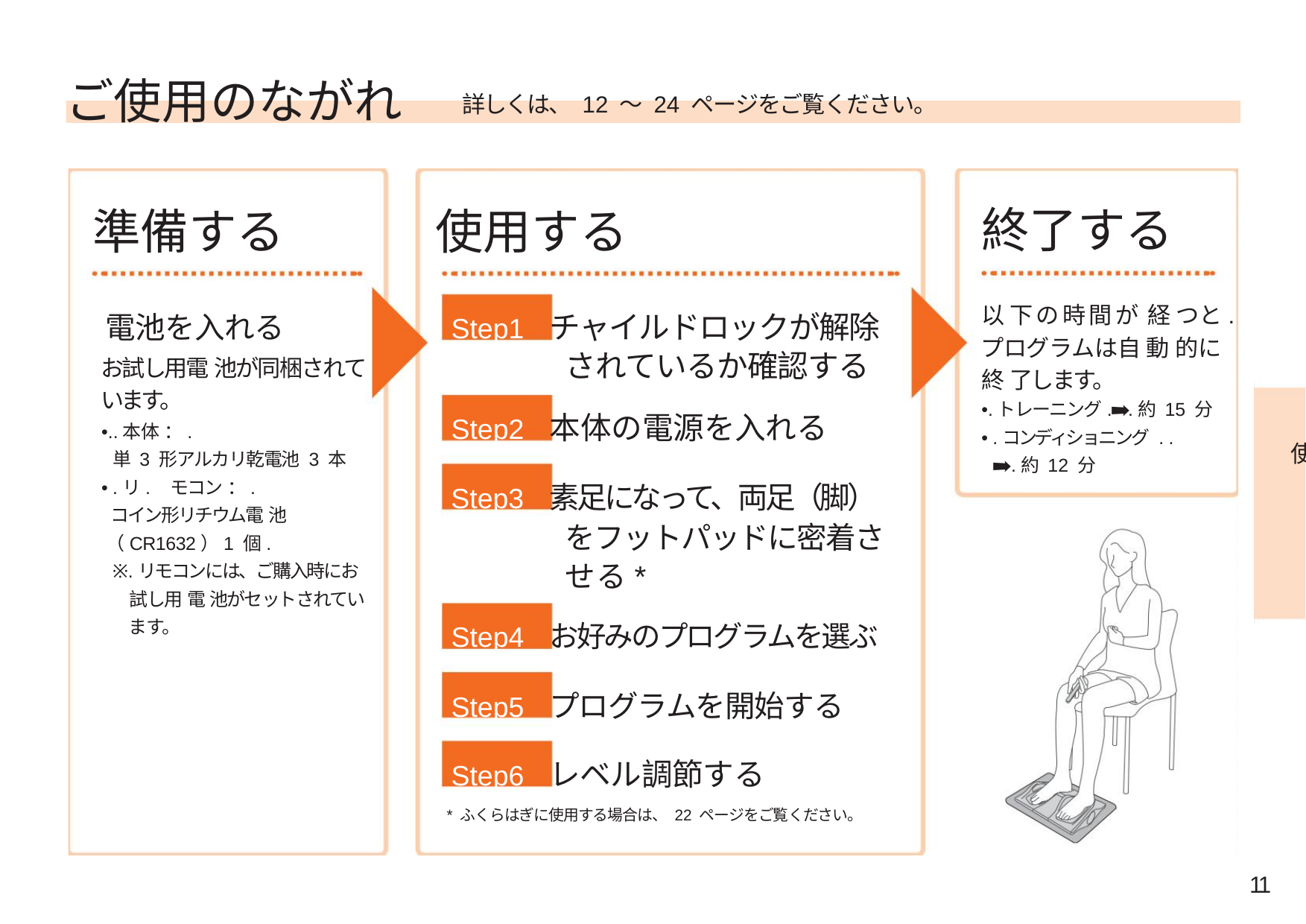

ご使用のながれ
準備する 使用する
詳しくは、 12 ～ 24 ページをご覧ください。

終了する
以 下の時間が 経 つと.
プログラムは自 動 的に
Step1 チャイルドロックが解除
電池を入れる
お試し用電 池が同梱されて
います。
•..本体 ：.
単 3 形アルカリ乾電池 3 本
• .リ. モコン ：.
コイン形リチウム電 池
（CR1632）1 個.
※.リモコンには、ご購入時にお
試し用 電 池がセットされてい
ます。
されているか確認する
終 了します。
•.トレーニング.➡.約 15 分
• .コンディショニング . .
➡.約 12 分
Step2 本体の電源を入れる
使
Step3 素足になって、両足（脚）
をフットパッドに密着さ
せる*
Step4 お好みのプログラムを選ぶ
Step5 プログラムを開始する
Step6 レベル調節する
* ふくらはぎに使用する場合は、 22 ページをご覧ください。
11